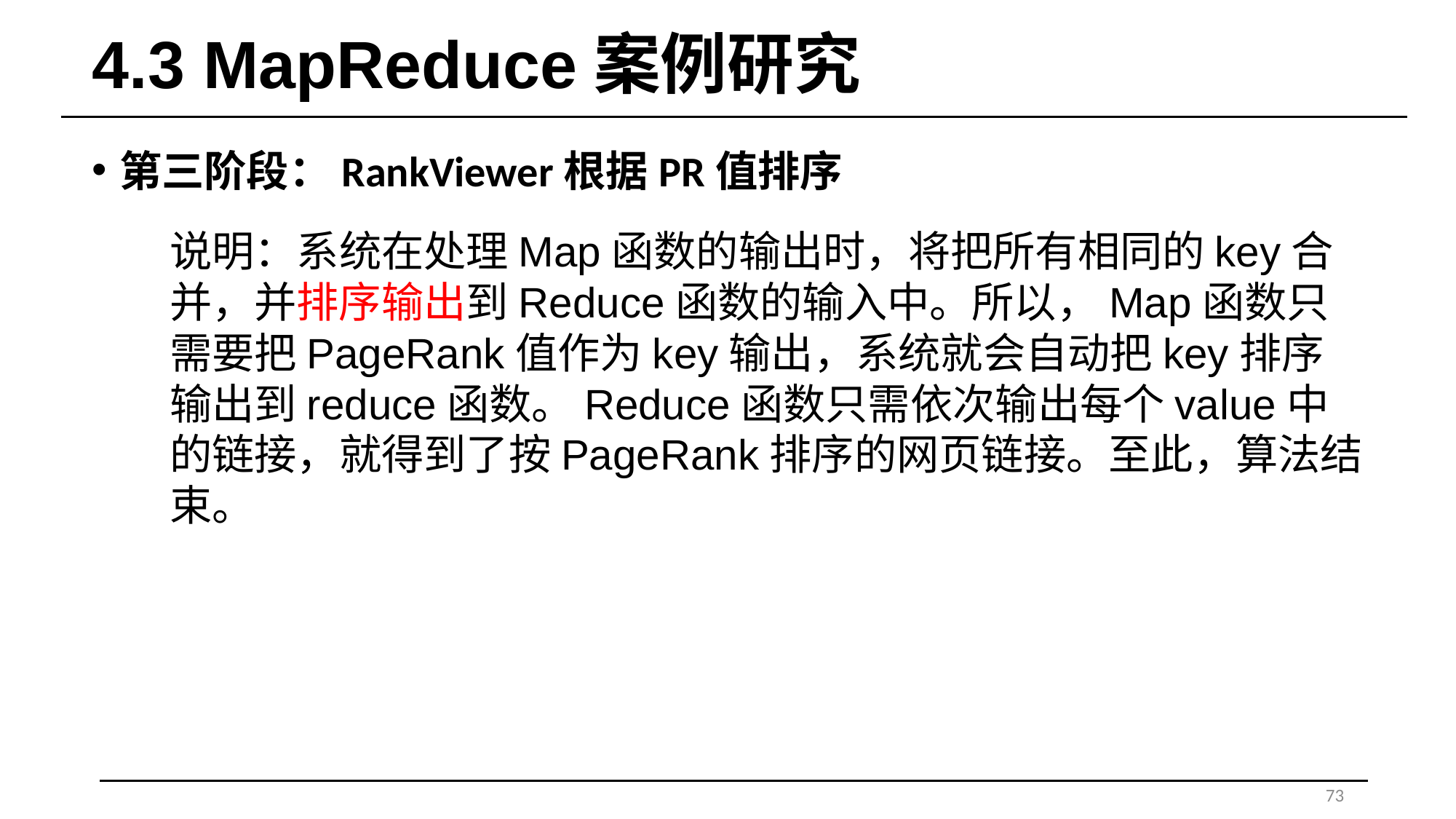

# 4.3 MapReduce案例研究
第三阶段：RankViewer根据PR值排序

说明：系统在处理Map函数的输出时，将把所有相同的key合并，并排序输出到Reduce函数的输入中。所以，Map函数只需要把PageRank值作为key输出，系统就会自动把key排序输出到reduce函数。Reduce函数只需依次输出每个value中的链接，就得到了按PageRank排序的网页链接。至此，算法结束。
73